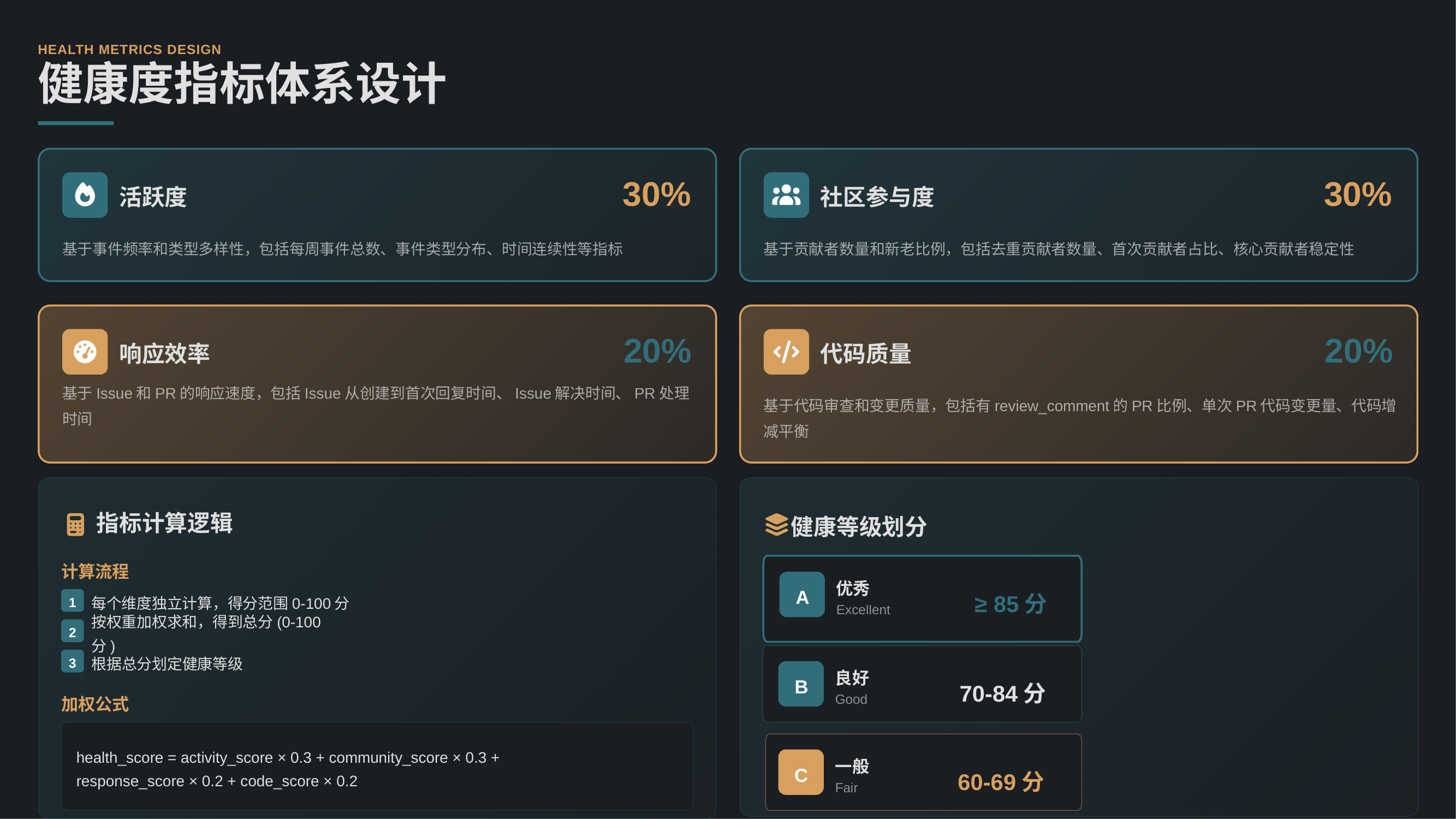

HEALTH METRICS DESIGN
健康度指标体系设计

30%
30%
活跃度
社区参与度

基于事件频率和类型多样性，包括每周事件总数、事件类型分布、时间连续性等指标
基于贡献者数量和新老比例，包括去重贡献者数量、首次贡献者占比、核心贡献者稳定性

20%
20%
响应效率
代码质量

基于Issue和PR的响应速度，包括Issue从创建到首次回复时间、Issue解决时间、PR处理时间
基于代码审查和变更质量，包括有review_comment的PR比例、单次PR代码变更量、代码增减平衡

指标计算逻辑
健康等级划分

计算流程

优秀
A
≥ 85分
1

每个维度独立计算，得分范围0-100分
Excellent
2

按权重加权求和，得到总分(0-100分)

3

根据总分划定健康等级

良好
B
70-84分
加权公式
Good
health_score = activity_score × 0.3 + community_score × 0.3 +
response_score × 0.2 + code_score × 0.2

一般
C
60-69分
Fair
＜ 60分